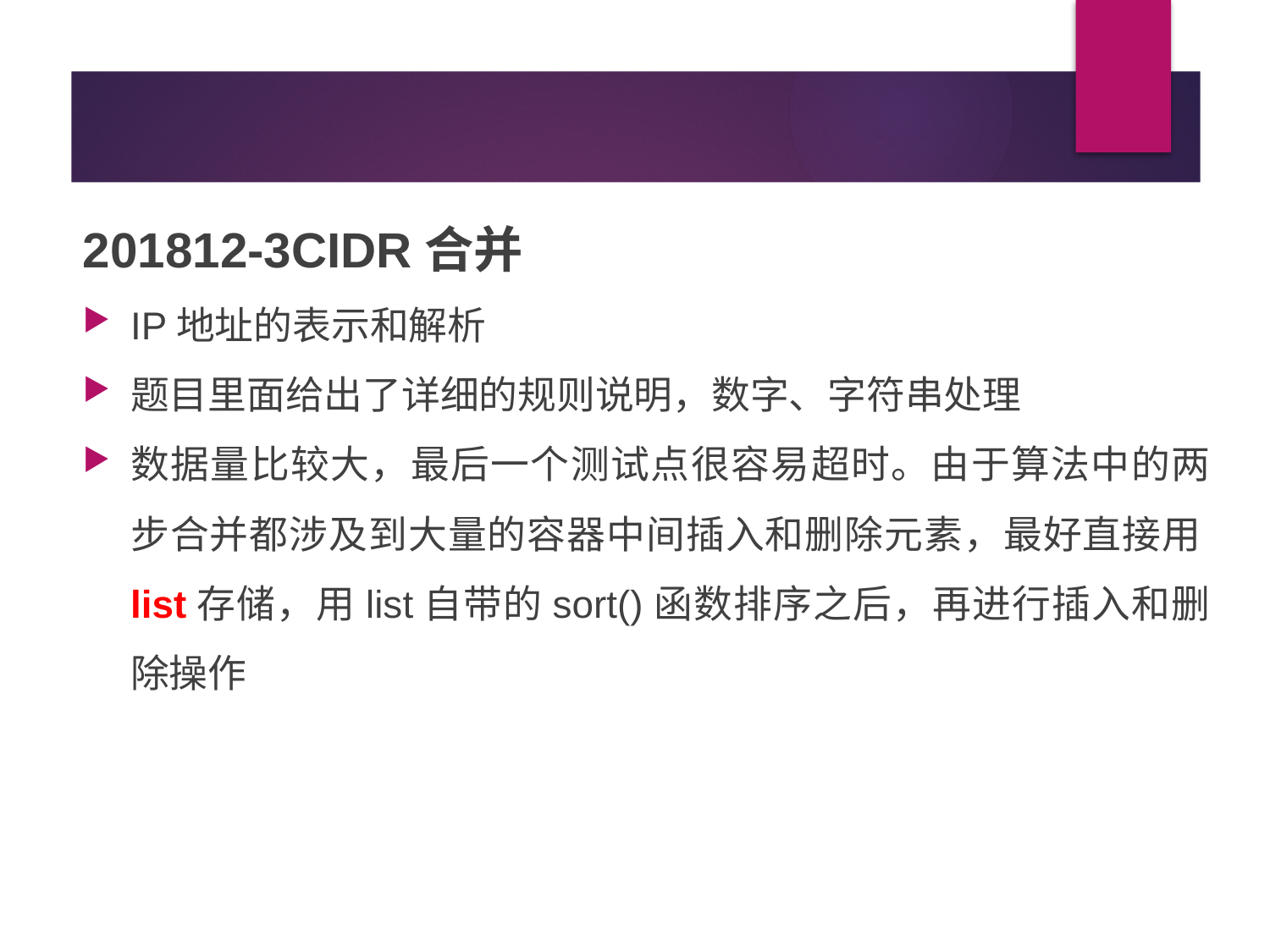

201812-3CIDR合并
IP地址的表示和解析
题目里面给出了详细的规则说明，数字、字符串处理
数据量比较大，最后一个测试点很容易超时。由于算法中的两步合并都涉及到大量的容器中间插入和删除元素，最好直接用list存储，用list自带的sort()函数排序之后，再进行插入和删除操作